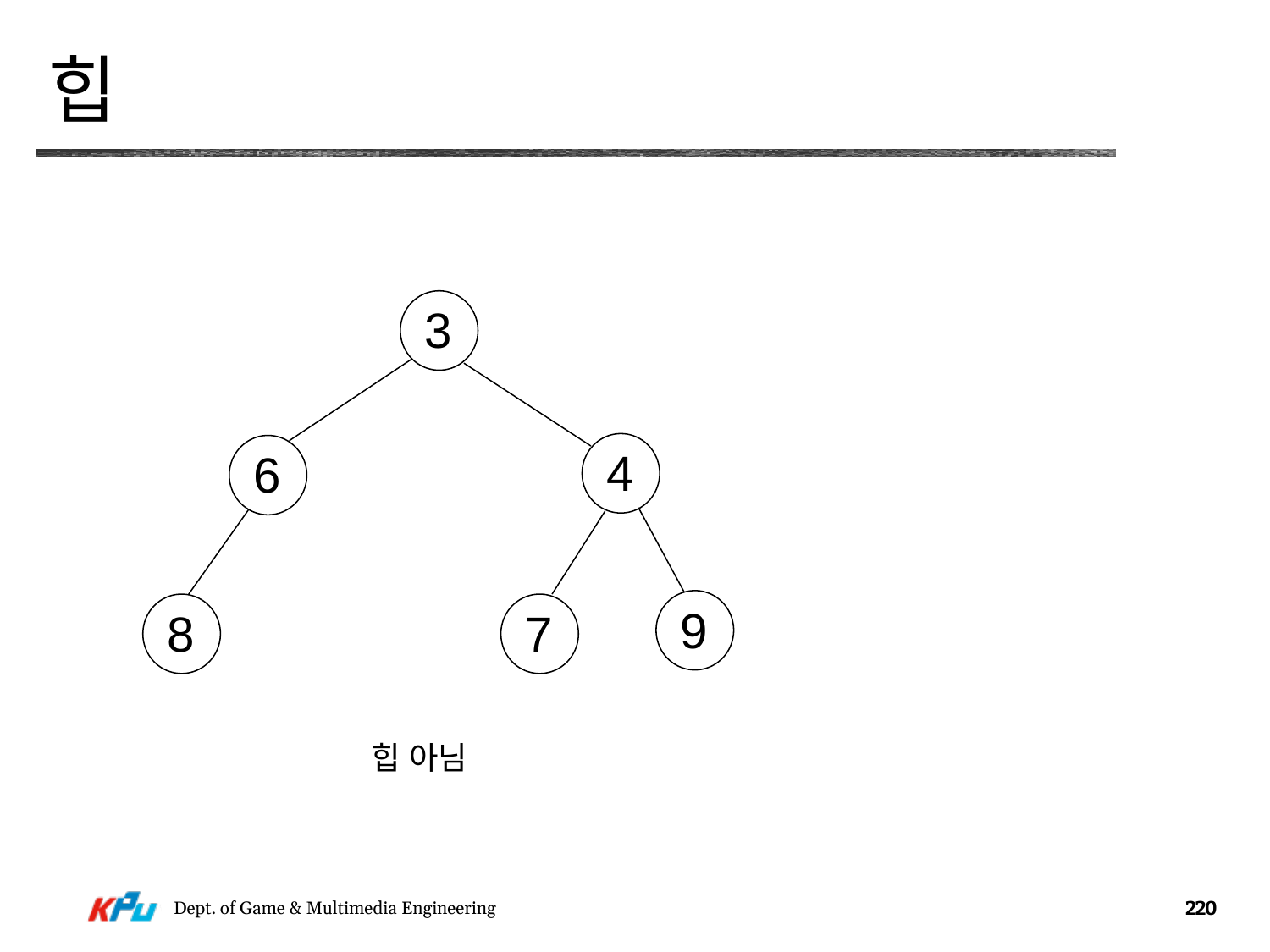

# 힙

3

4
6

9

8
7
힙 아님
Dept. of Game & Multimedia Engineering
220